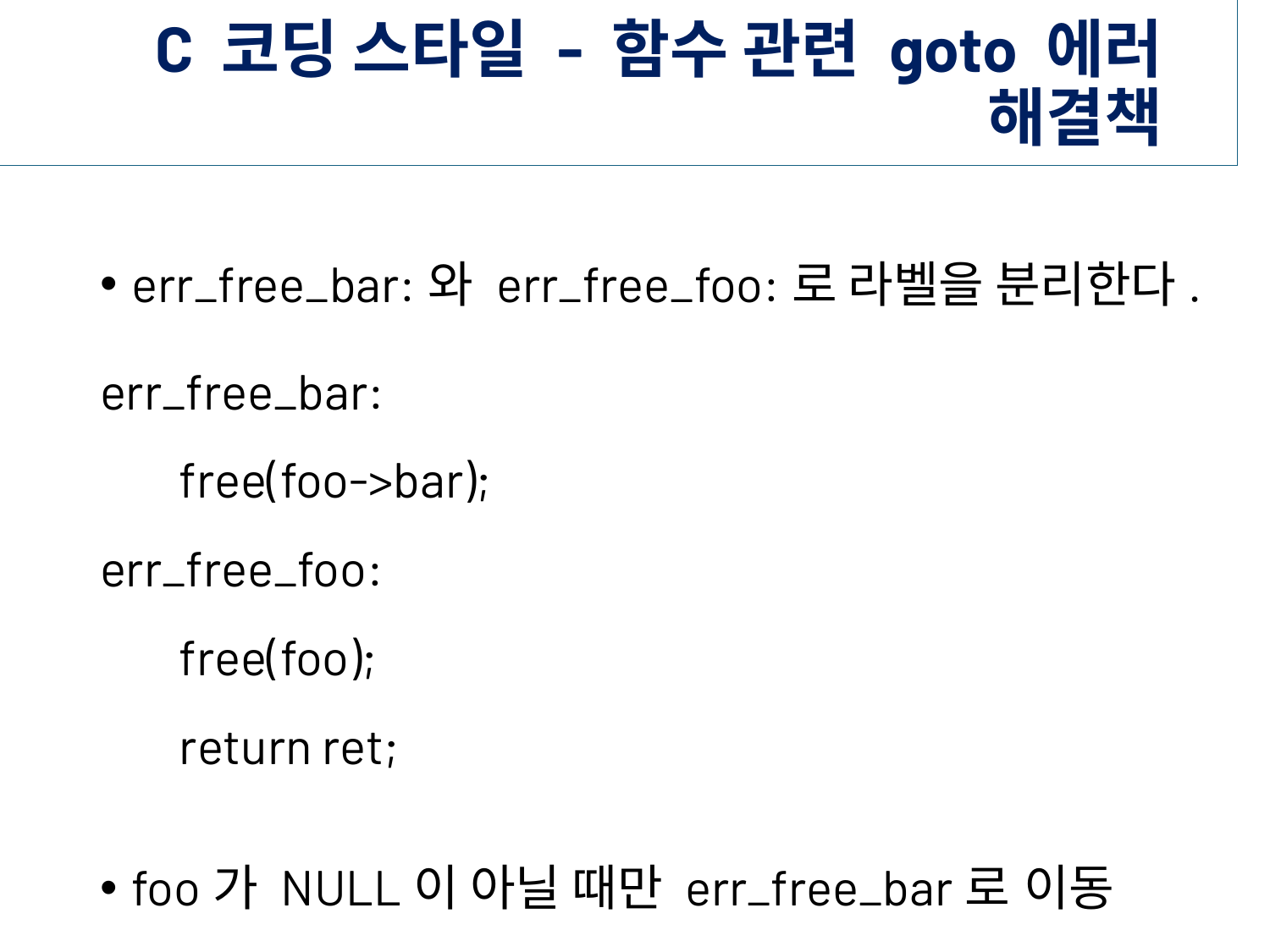

# C 코딩 스타일 - 함수 관련 goto 에러 해결책
err_free_bar:와 err_free_foo:로 라벨을 분리한다.
err_free_bar:
        free(foo->bar);
err_free_foo:
        free(foo);
        return ret;

foo가 NULL이 아닐 때만 err_free_bar로 이동